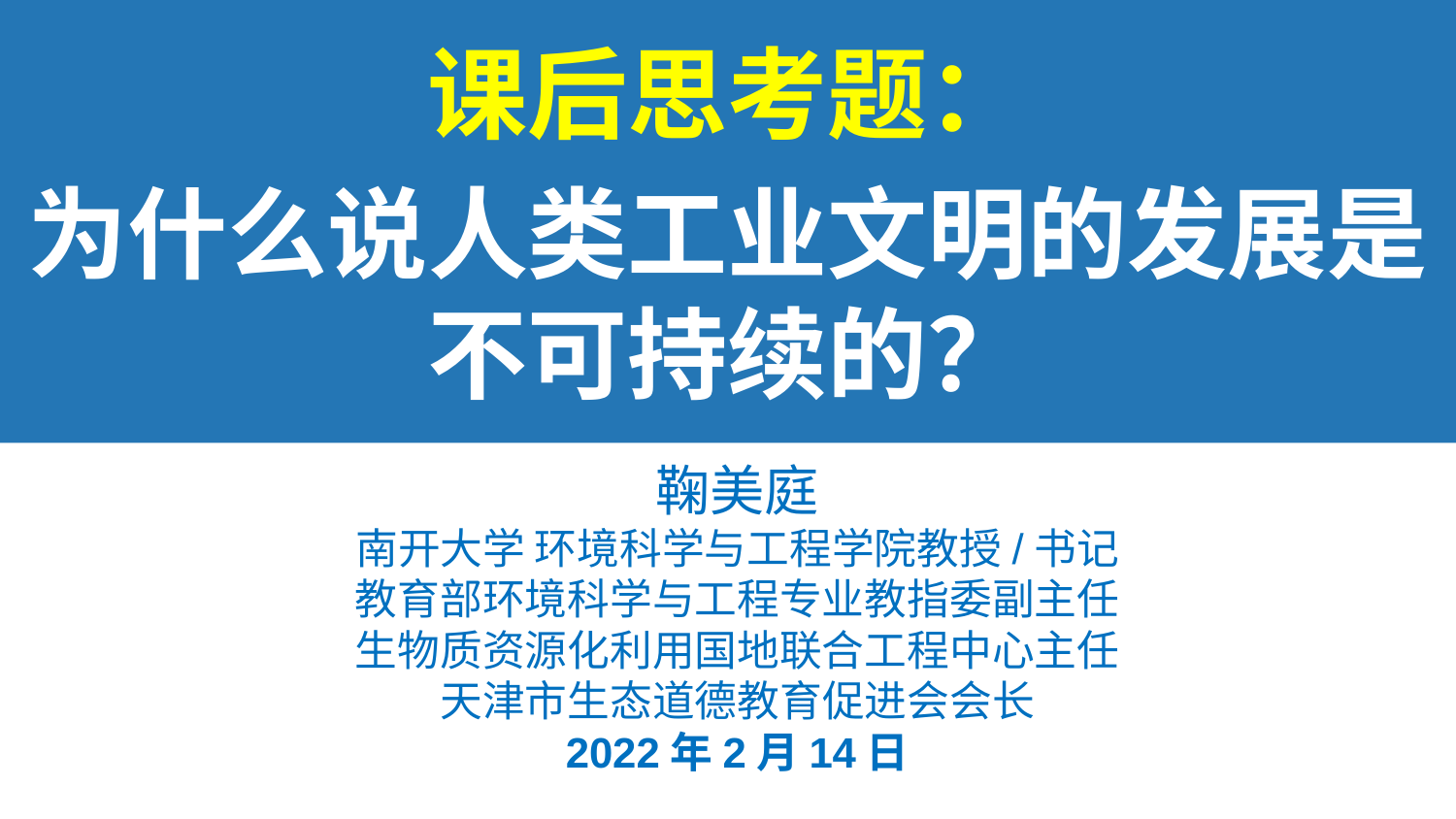

课后思考题：
为什么说人类工业文明的发展是不可持续的？
鞠美庭
南开大学 环境科学与工程学院教授/书记
教育部环境科学与工程专业教指委副主任
生物质资源化利用国地联合工程中心主任天津市生态道德教育促进会会长
2022年2月14日